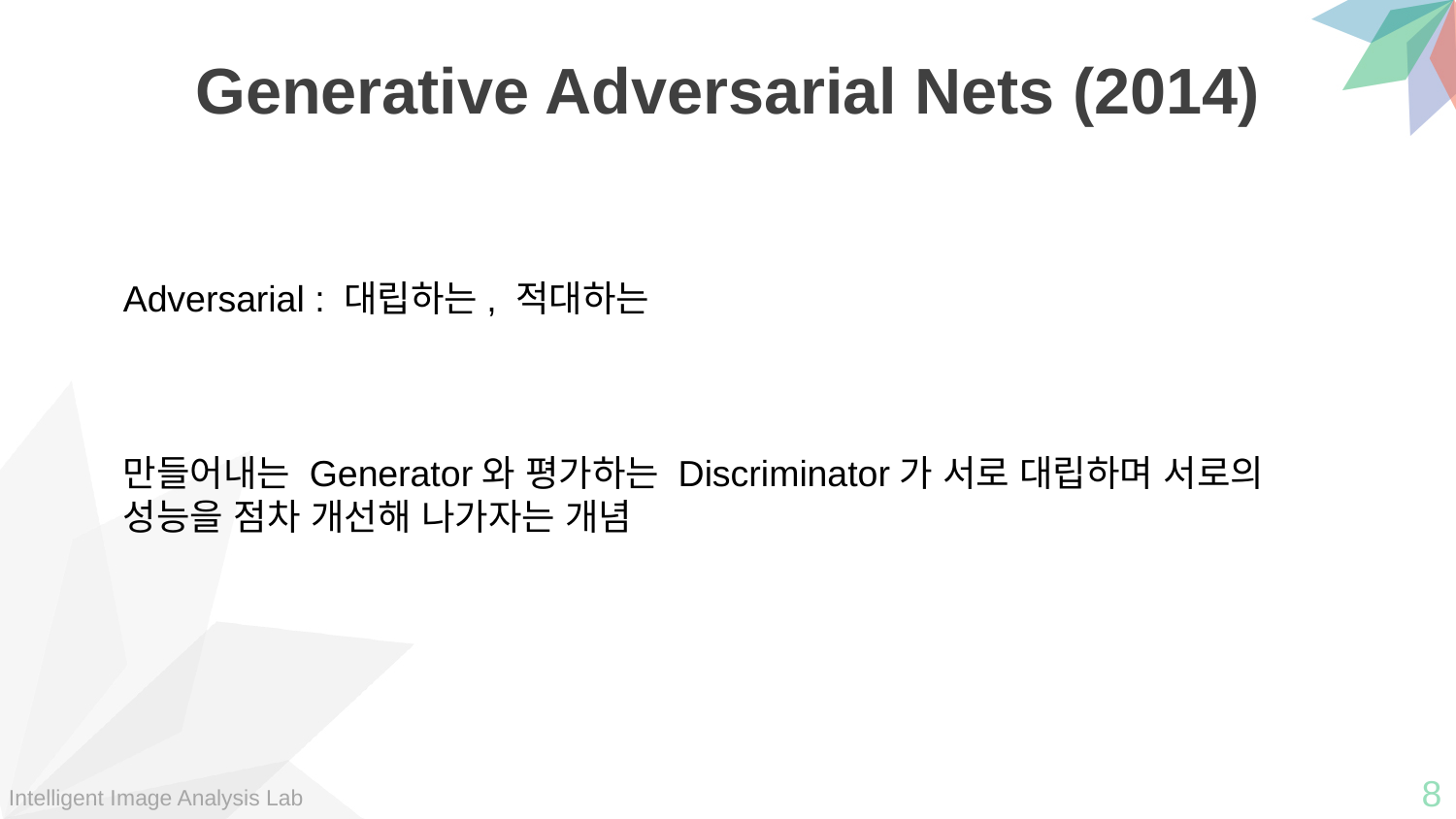

Generative Adversarial Nets (2014)
Adversarial : 대립하는, 적대하는

만들어내는 Generator와 평가하는 Discriminator가 서로 대립하며 서로의 성능을 점차 개선해 나가자는 개념
8